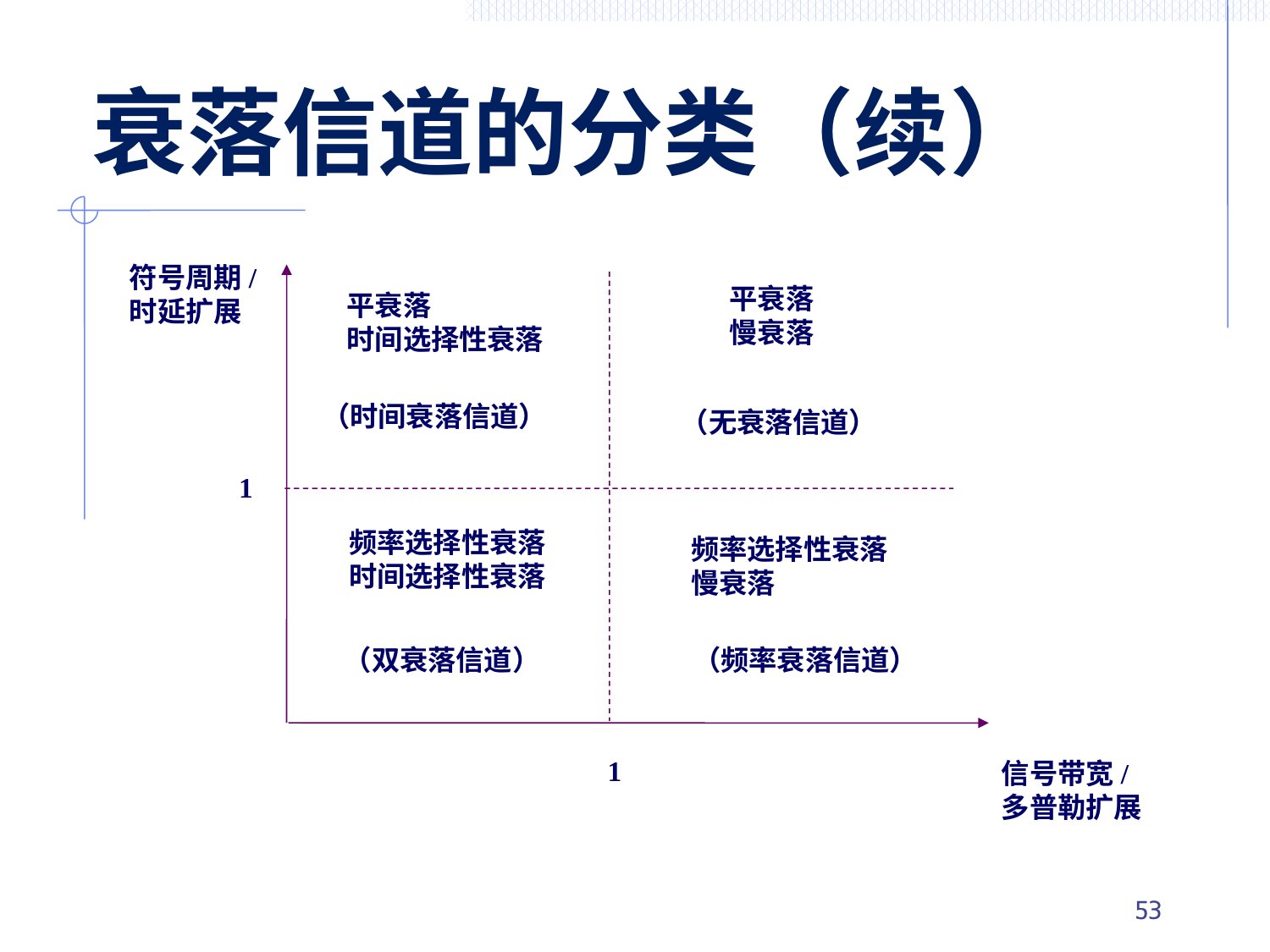

# 衰落信道的分类（续）
符号周期/
时延扩展

平衰落
慢衰落
平衰落
时间选择性衰落
（时间衰落信道）
（无衰落信道）
1

频率选择性衰落
时间选择性衰落
频率选择性衰落
慢衰落
（双衰落信道）
（频率衰落信道）

1
信号带宽/
多普勒扩展
53